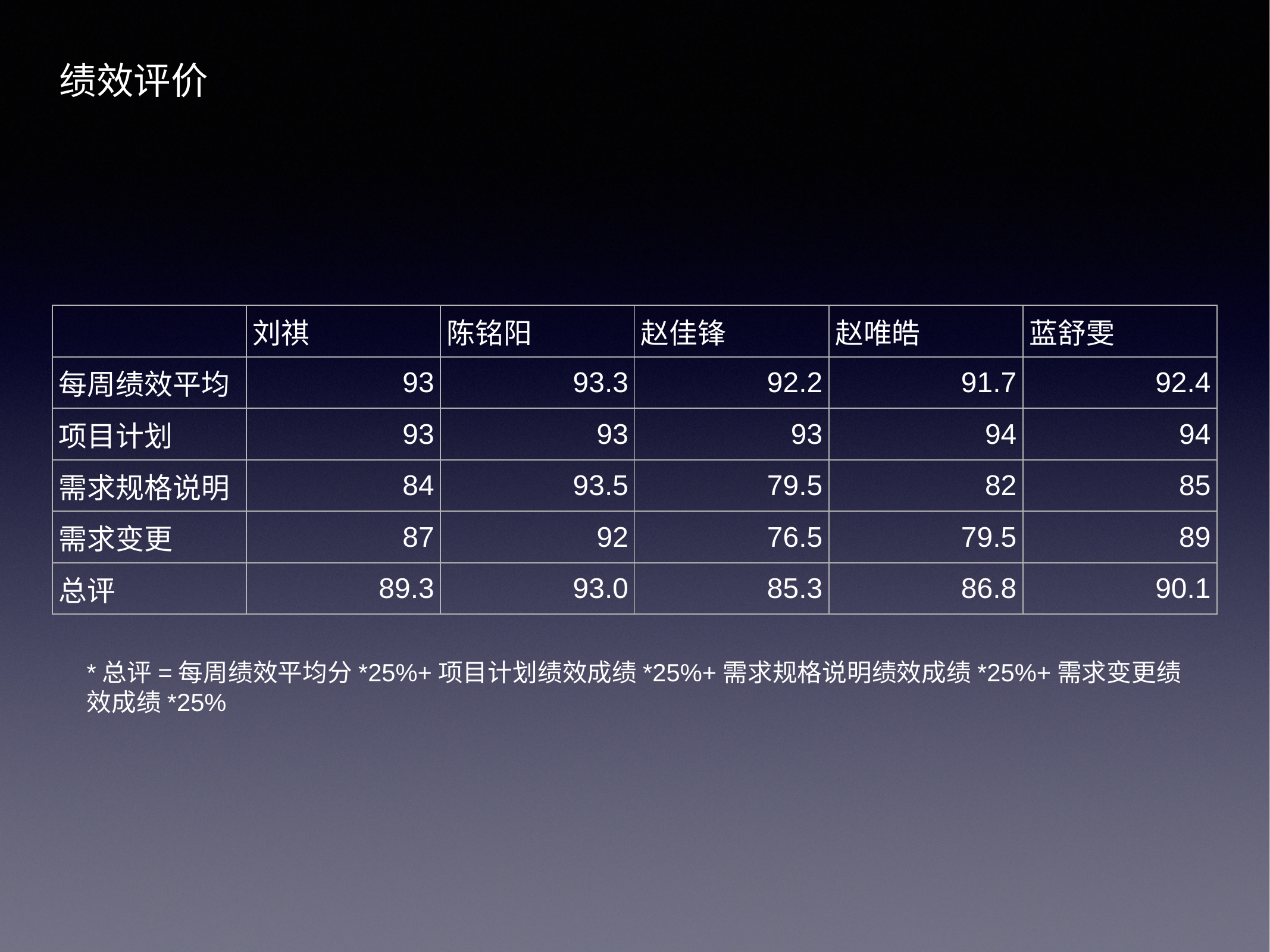

绩效评价
|  | 刘祺 | 陈铭阳 | 赵佳锋 | 赵唯皓 | 蓝舒雯 |
| --- | --- | --- | --- | --- | --- |
| 每周绩效平均 | 93 | 93.3 | 92.2 | 91.7 | 92.4 |
| 项目计划 | 93 | 93 | 93 | 94 | 94 |
| 需求规格说明 | 84 | 93.5 | 79.5 | 82 | 85 |
| 需求变更 | 87 | 92 | 76.5 | 79.5 | 89 |
| 总评 | 89.3 | 93.0 | 85.3 | 86.8 | 90.1 |
*总评=每周绩效平均分*25%+项目计划绩效成绩*25%+需求规格说明绩效成绩*25%+需求变更绩效成绩*25%